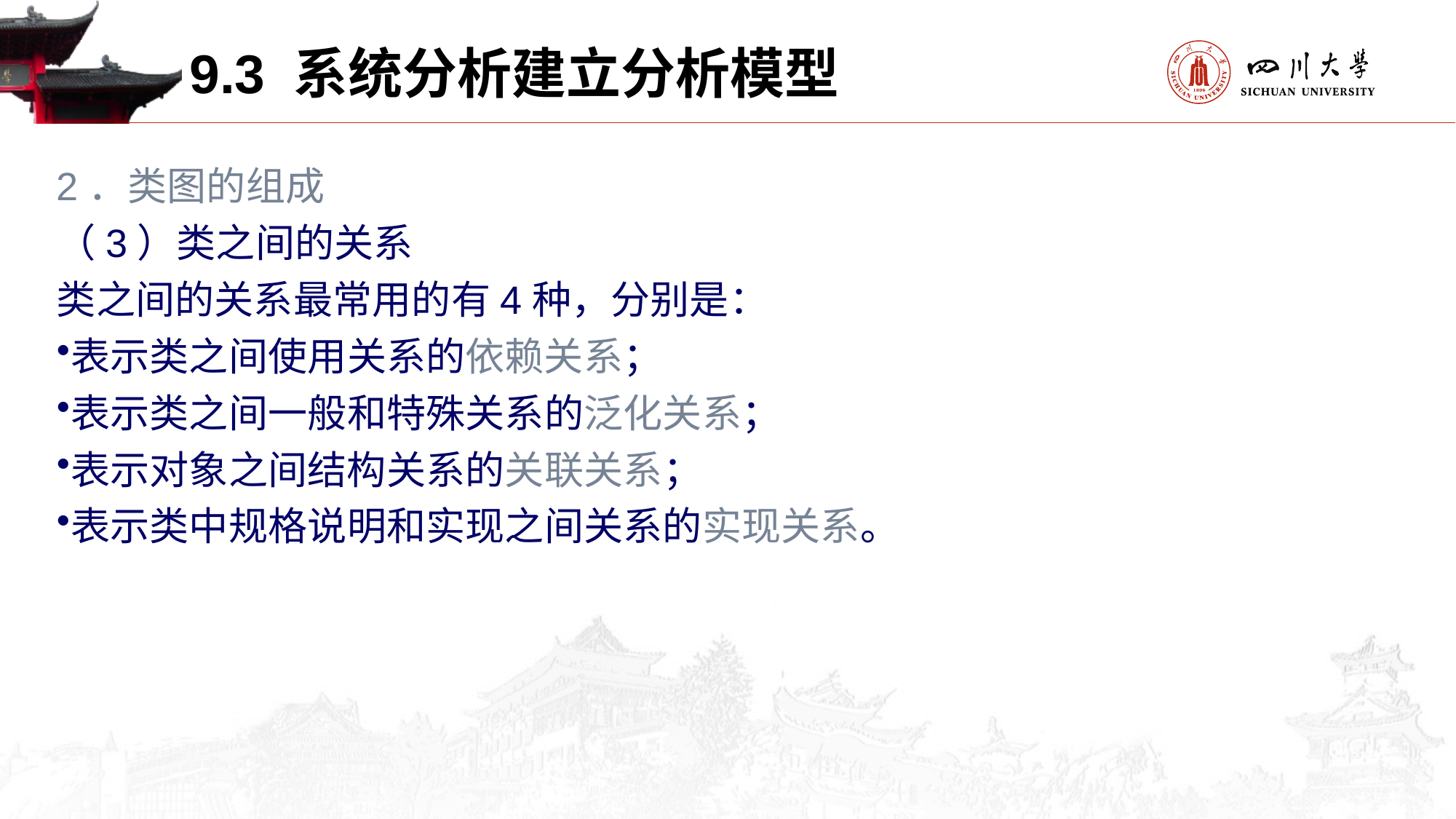

9.3 系统分析建立分析模型

2．类图的组成
（3）类之间的关系
类之间的关系最常用的有4种，分别是：
表示类之间使用关系的依赖关系；
表示类之间一般和特殊关系的泛化关系；
表示对象之间结构关系的关联关系；
表示类中规格说明和实现之间关系的实现关系。